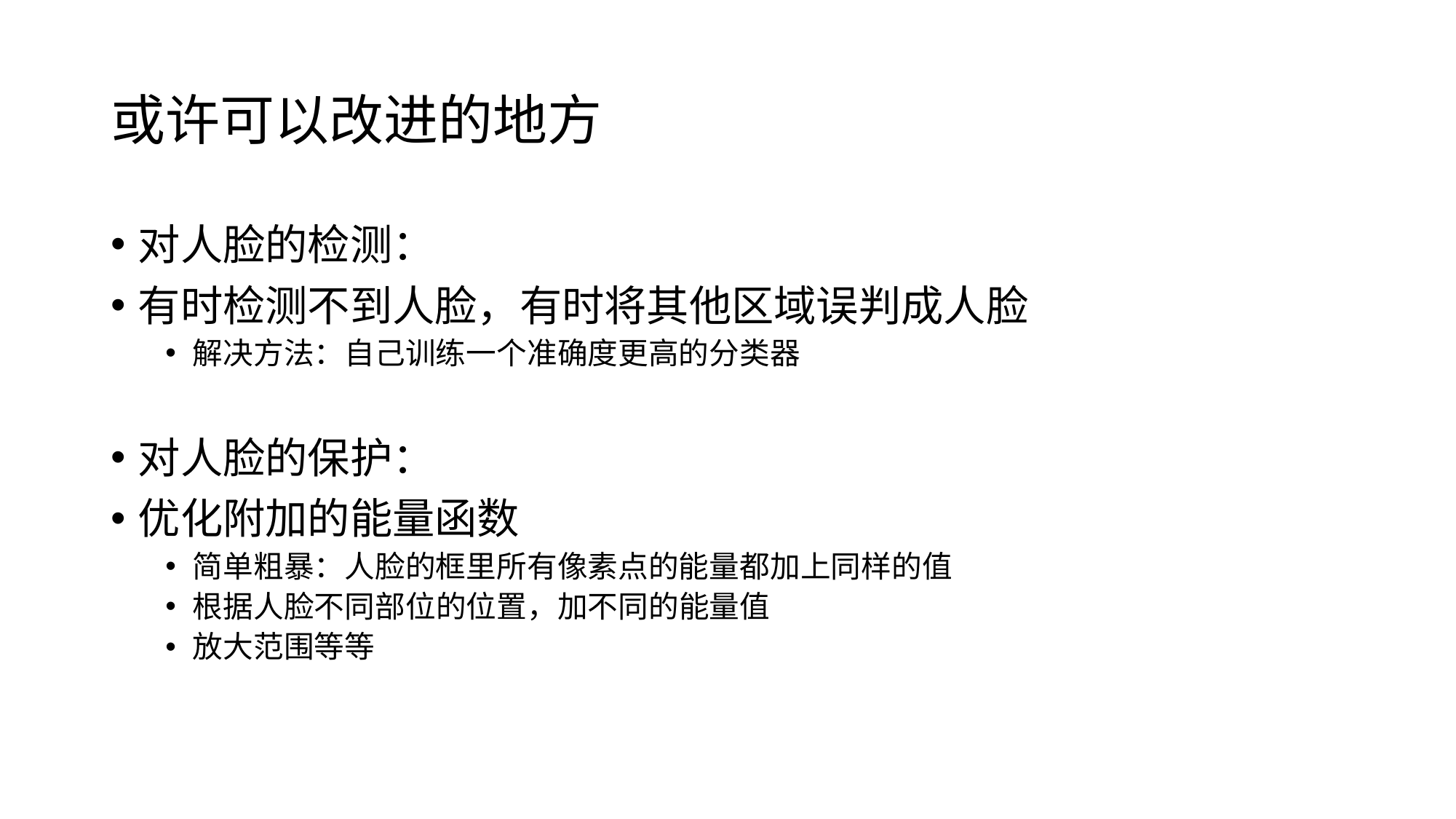

# 或许可以改进的地方
对人脸的检测：
有时检测不到人脸，有时将其他区域误判成人脸
解决方法：自己训练一个准确度更高的分类器

对人脸的保护：
优化附加的能量函数
简单粗暴：人脸的框里所有像素点的能量都加上同样的值
根据人脸不同部位的位置，加不同的能量值
放大范围等等